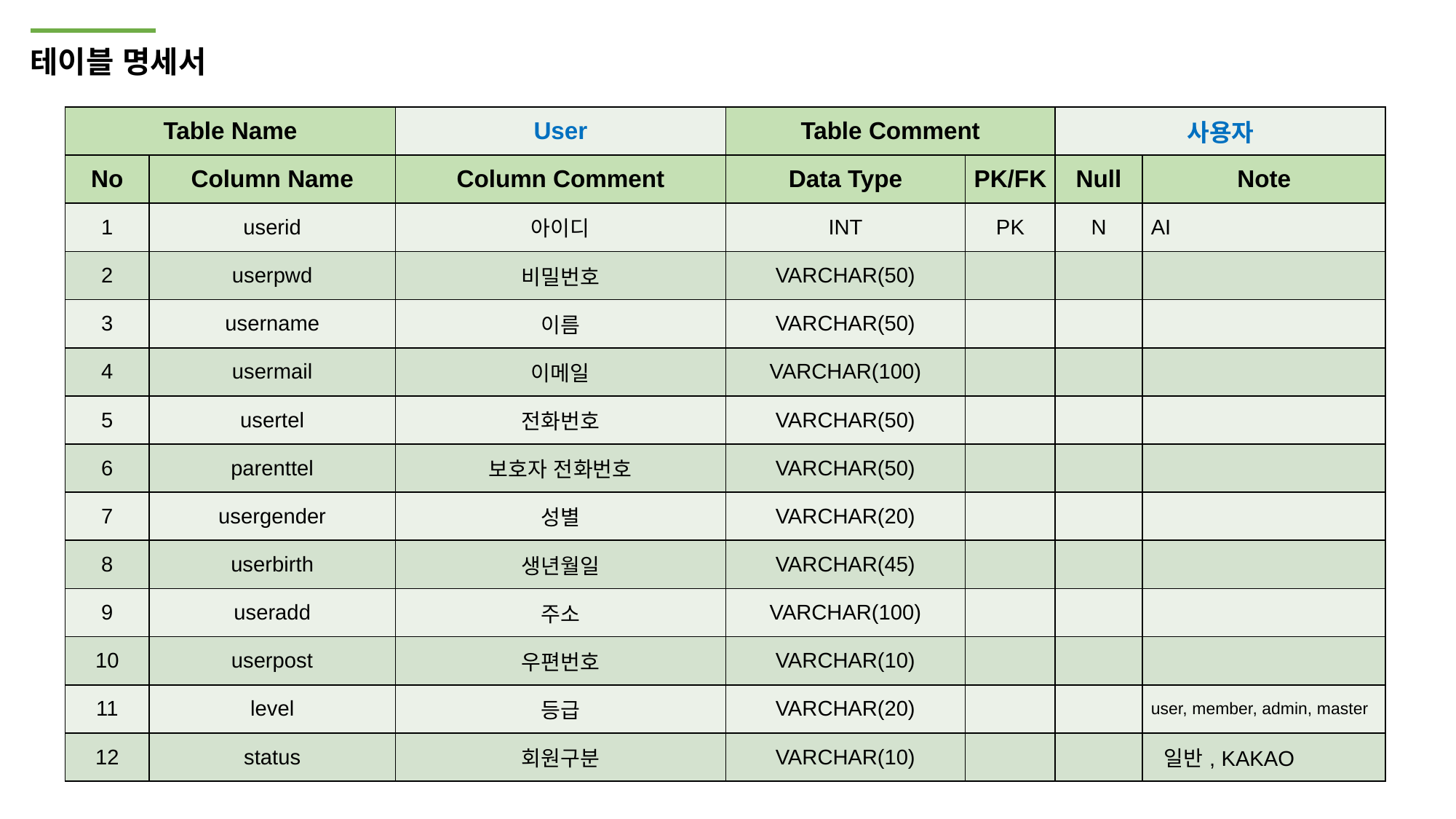

테이블 명세서
| Table Name |  | User | Table Comment |  | 사용자 |  |
| --- | --- | --- | --- | --- | --- | --- |
| No | Column Name | Column Comment | Data Type | PK/FK | Null | Note |
| 1 | userid | 아이디 | INT | PK | N | AI |
| 2 | userpwd | 비밀번호 | VARCHAR(50) |  |  |  |
| 3 | username | 이름 | VARCHAR(50) |  |  |  |
| 4 | usermail | 이메일 | VARCHAR(100) |  |  |  |
| 5 | usertel | 전화번호 | VARCHAR(50) |  |  |  |
| 6 | parenttel | 보호자 전화번호 | VARCHAR(50) |  |  |  |
| 7 | usergender | 성별 | VARCHAR(20) |  |  |  |
| 8 | userbirth | 생년월일 | VARCHAR(45) |  |  |  |
| 9 | useradd | 주소 | VARCHAR(100) |  |  |  |
| 10 | userpost | 우편번호 | VARCHAR(10) |  |  |  |
| 11 | level | 등급 | VARCHAR(20) |  |  | user, member, admin, master |
| 12 | status | 회원구분 | VARCHAR(10) |  |  | 일반, KAKAO |